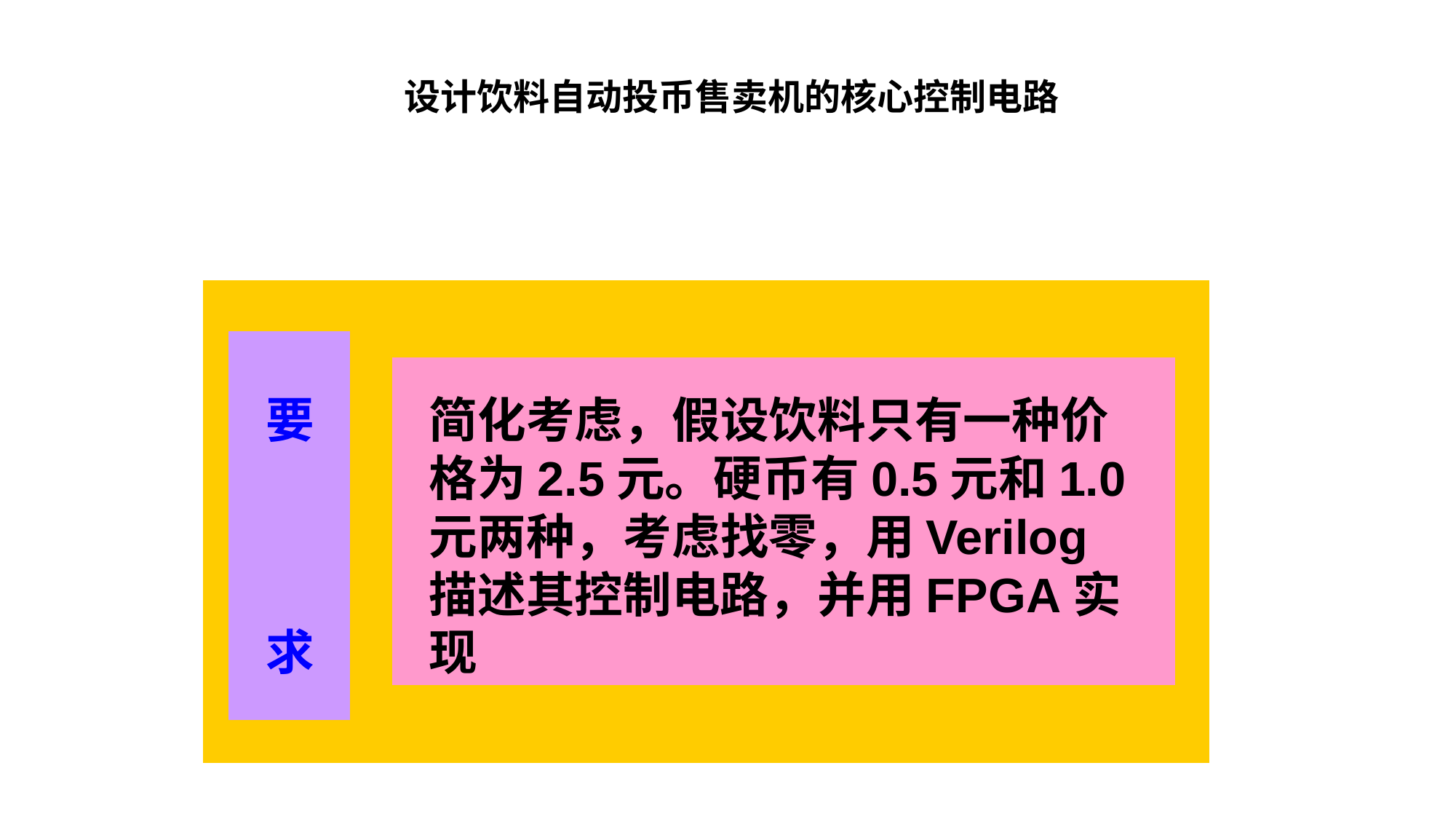

设计饮料自动投币售卖机的核心控制电路

要

求
简化考虑，假设饮料只有一种价格为2.5元。硬币有0.5元和1.0元两种，考虑找零，用Verilog描述其控制电路，并用FPGA实现